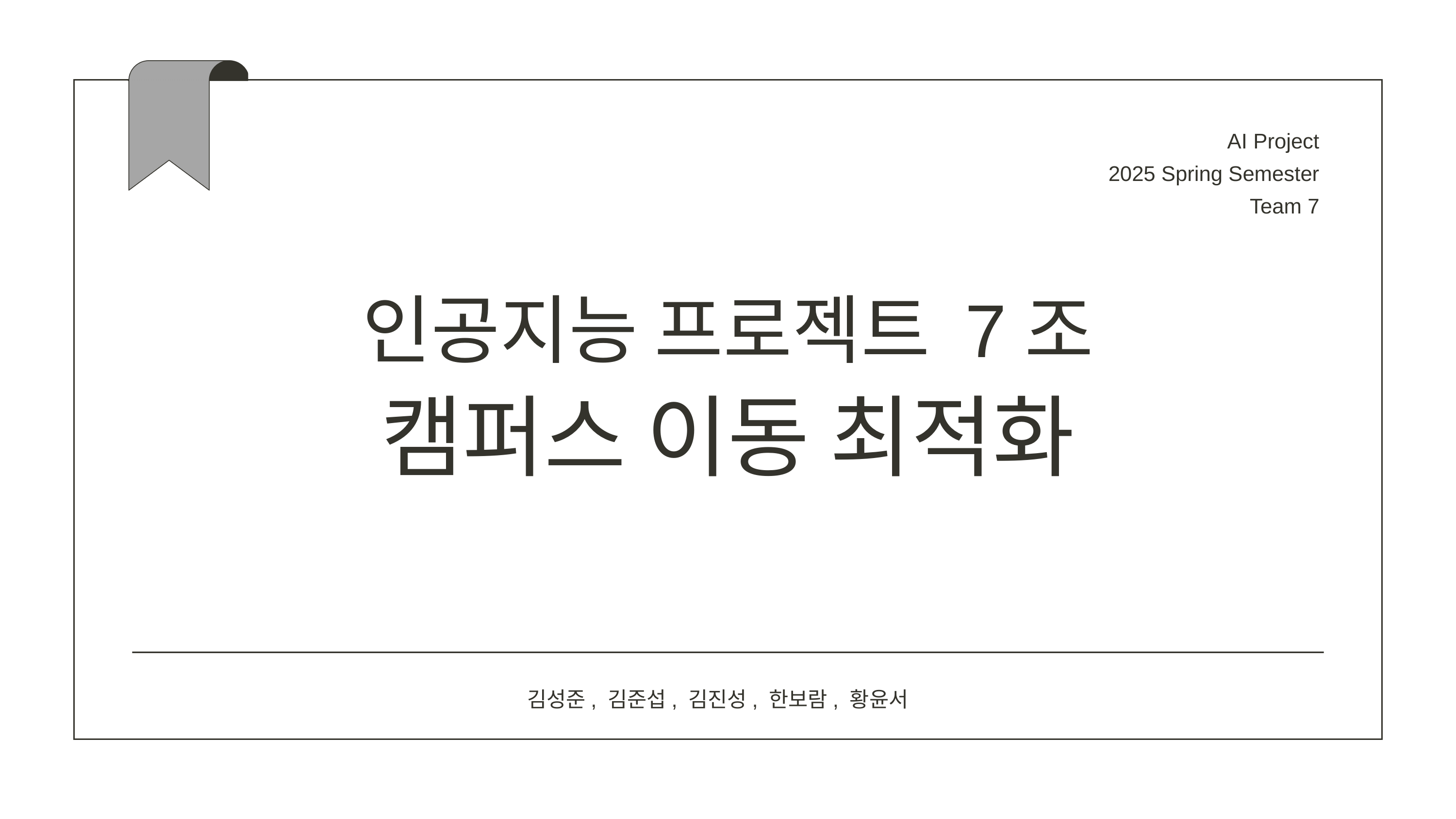

AI Project
2025 Spring Semester
Team 7
인공지능 프로젝트 7조
캠퍼스 이동 최적화

김성준, 김준섭, 김진성, 한보람, 황윤서